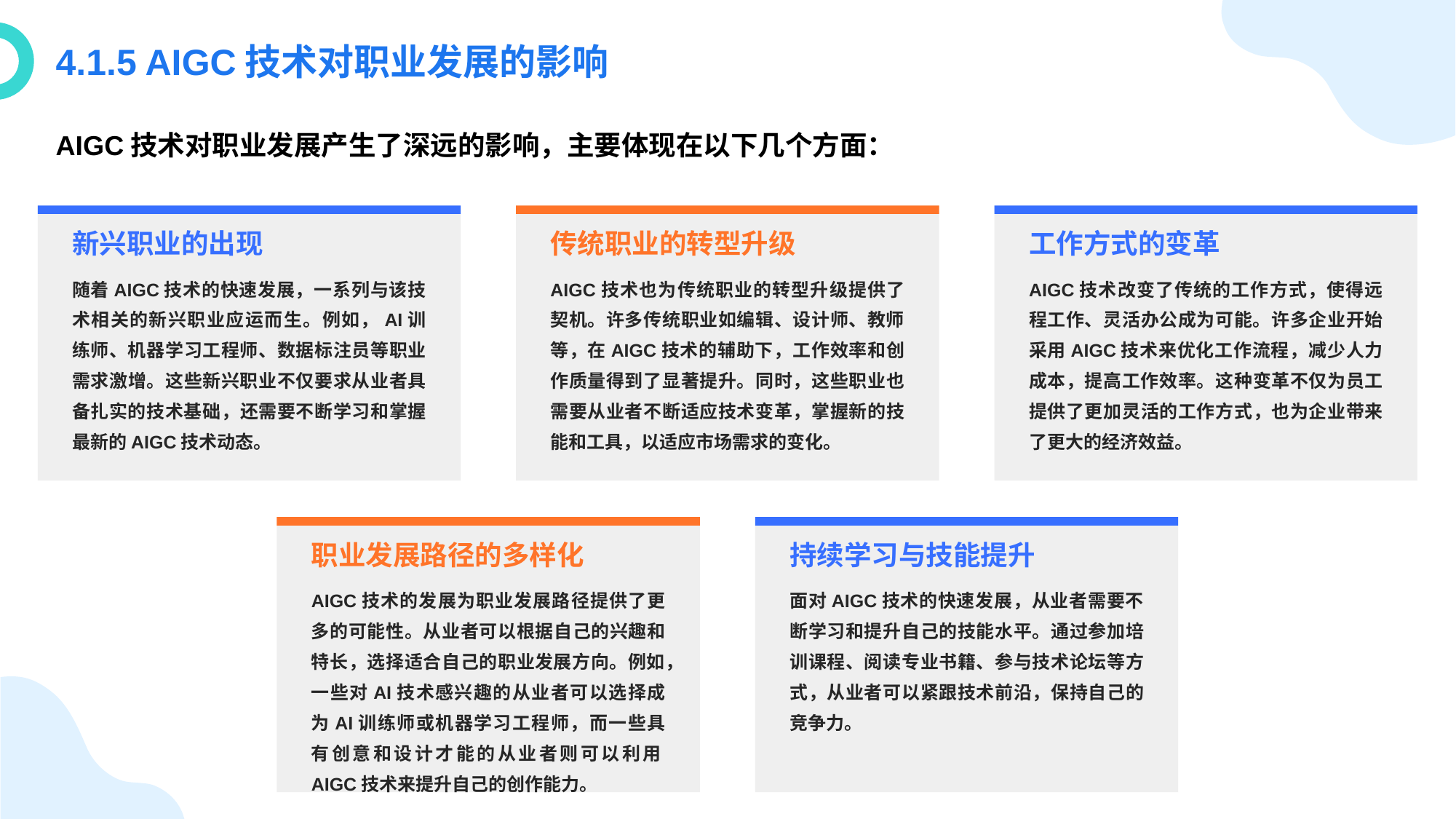

4.1.5 AIGC技术对职业发展的影响

AIGC技术对职业发展产生了深远的影响，主要体现在以下几个方面：

新兴职业的出现
传统职业的转型升级
工作方式的变革
随着AIGC技术的快速发展，一系列与该技术相关的新兴职业应运而生。例如，AI训练师、机器学习工程师、数据标注员等职业需求激增。这些新兴职业不仅要求从业者具备扎实的技术基础，还需要不断学习和掌握最新的AIGC技术动态。
AIGC技术也为传统职业的转型升级提供了契机。许多传统职业如编辑、设计师、教师等，在AIGC技术的辅助下，工作效率和创作质量得到了显著提升。同时，这些职业也需要从业者不断适应技术变革，掌握新的技能和工具，以适应市场需求的变化。
AIGC技术改变了传统的工作方式，使得远程工作、灵活办公成为可能。许多企业开始采用AIGC技术来优化工作流程，减少人力成本，提高工作效率。这种变革不仅为员工提供了更加灵活的工作方式，也为企业带来了更大的经济效益。

职业发展路径的多样化
持续学习与技能提升
AIGC技术的发展为职业发展路径提供了更多的可能性。从业者可以根据自己的兴趣和特长，选择适合自己的职业发展方向。例如，一些对AI技术感兴趣的从业者可以选择成为AI训练师或机器学习工程师，而一些具有创意和设计才能的从业者则可以利用AIGC技术来提升自己的创作能力。
面对AIGC技术的快速发展，从业者需要不断学习和提升自己的技能水平。通过参加培训课程、阅读专业书籍、参与技术论坛等方式，从业者可以紧跟技术前沿，保持自己的竞争力。